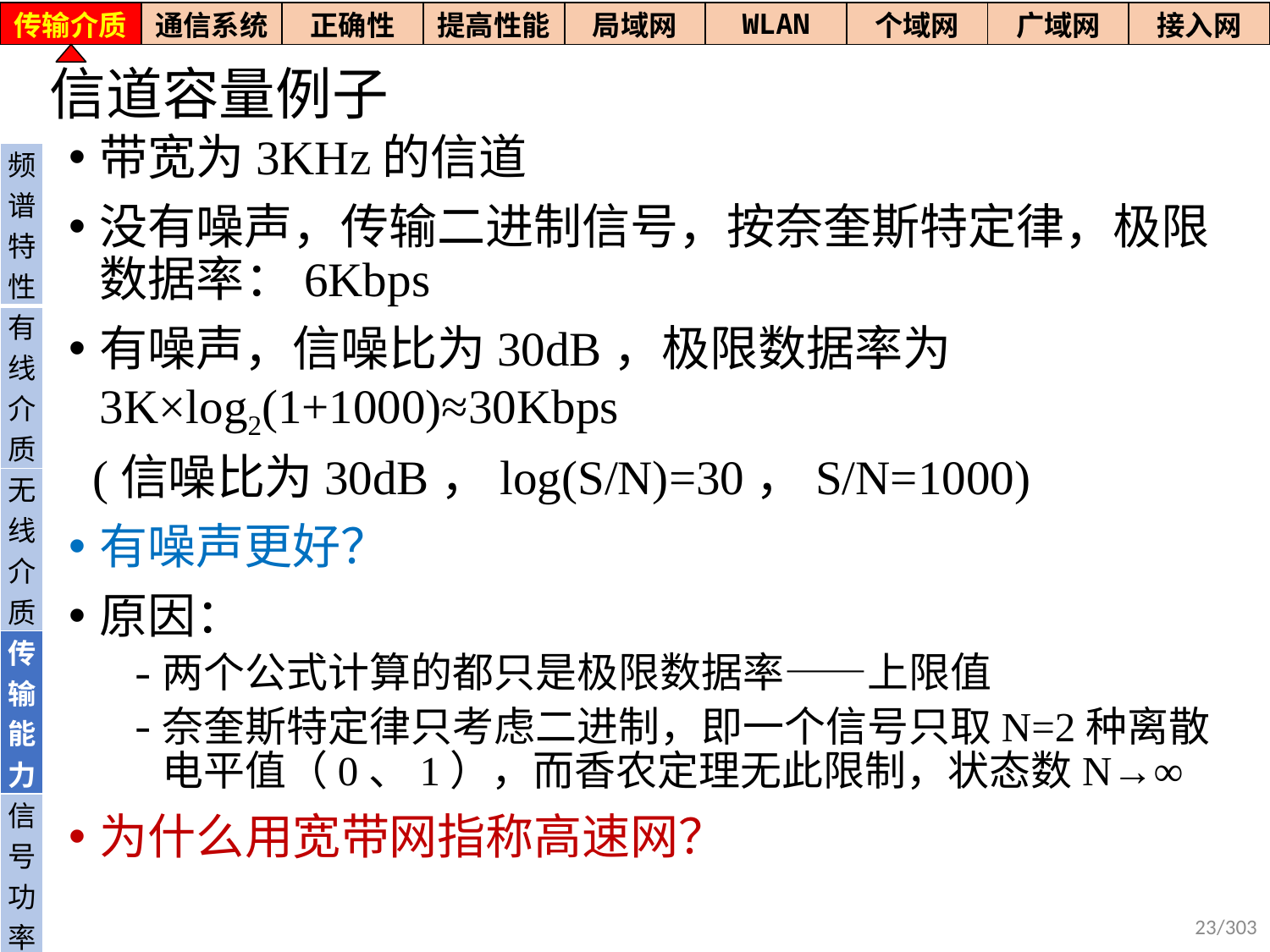

| 传输介质 | 通信系统 | 正确性 | 提高性能 | 局域网 | WLAN | 个域网 | 广域网 | 接入网 |
| --- | --- | --- | --- | --- | --- | --- | --- | --- |

# 信道容量例子
带宽为3KHz的信道
没有噪声，传输二进制信号，按奈奎斯特定律，极限数据率：6Kbps
有噪声，信噪比为30dB，极限数据率为3K×log2(1+1000)≈30Kbps
  (信噪比为30dB，log(S/N)=30，S/N=1000)
有噪声更好？
原因：
两个公式计算的都只是极限数据率——上限值
奈奎斯特定律只考虑二进制，即一个信号只取N=2种离散电平值（0、1），而香农定理无此限制，状态数N→∞
为什么用宽带网指称高速网？

| 频谱特性 |
| --- |
| 有线介质 |
| 无线介质 |
| 传输能力 |
| 信号功率 |
23/303